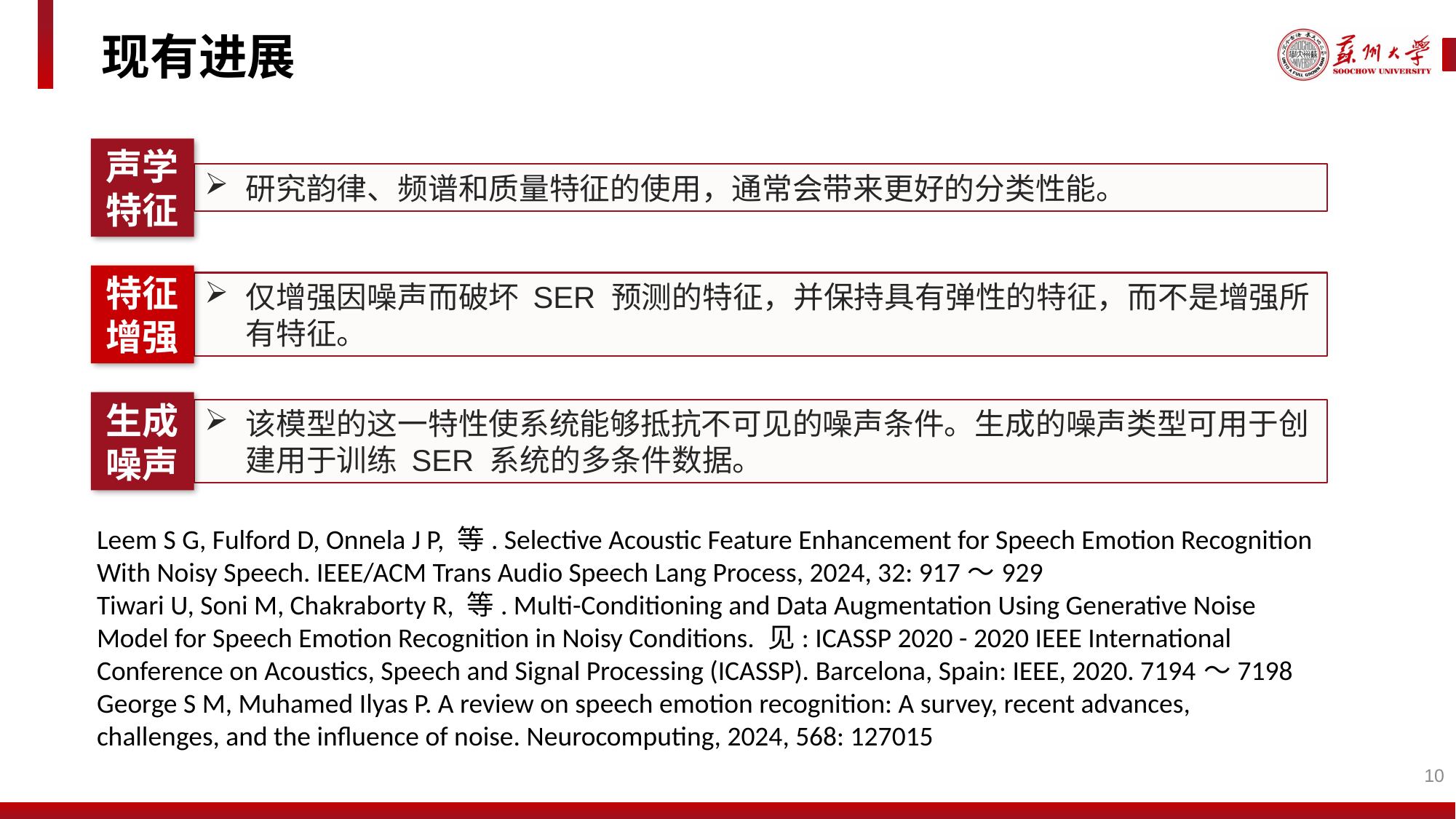

现有进展
声学特征
研究韵律、频谱和质量特征的使用，通常会带来更好的分类性能。
特征增强
仅增强因噪声而破坏 SER 预测的特征，并保持具有弹性的特征，而不是增强所有特征。
生成噪声
该模型的这一特性使系统能够抵抗不可见的噪声条件。生成的噪声类型可用于创建用于训练 SER 系统的多条件数据。
Leem S G, Fulford D, Onnela J P, 等. Selective Acoustic Feature Enhancement for Speech Emotion Recognition With Noisy Speech. IEEE/ACM Trans Audio Speech Lang Process, 2024, 32: 917～929
Tiwari U, Soni M, Chakraborty R, 等. Multi-Conditioning and Data Augmentation Using Generative Noise Model for Speech Emotion Recognition in Noisy Conditions. 见: ICASSP 2020 - 2020 IEEE International Conference on Acoustics, Speech and Signal Processing (ICASSP). Barcelona, Spain: IEEE, 2020. 7194～7198
George S M, Muhamed Ilyas P. A review on speech emotion recognition: A survey, recent advances, challenges, and the influence of noise. Neurocomputing, 2024, 568: 127015
10